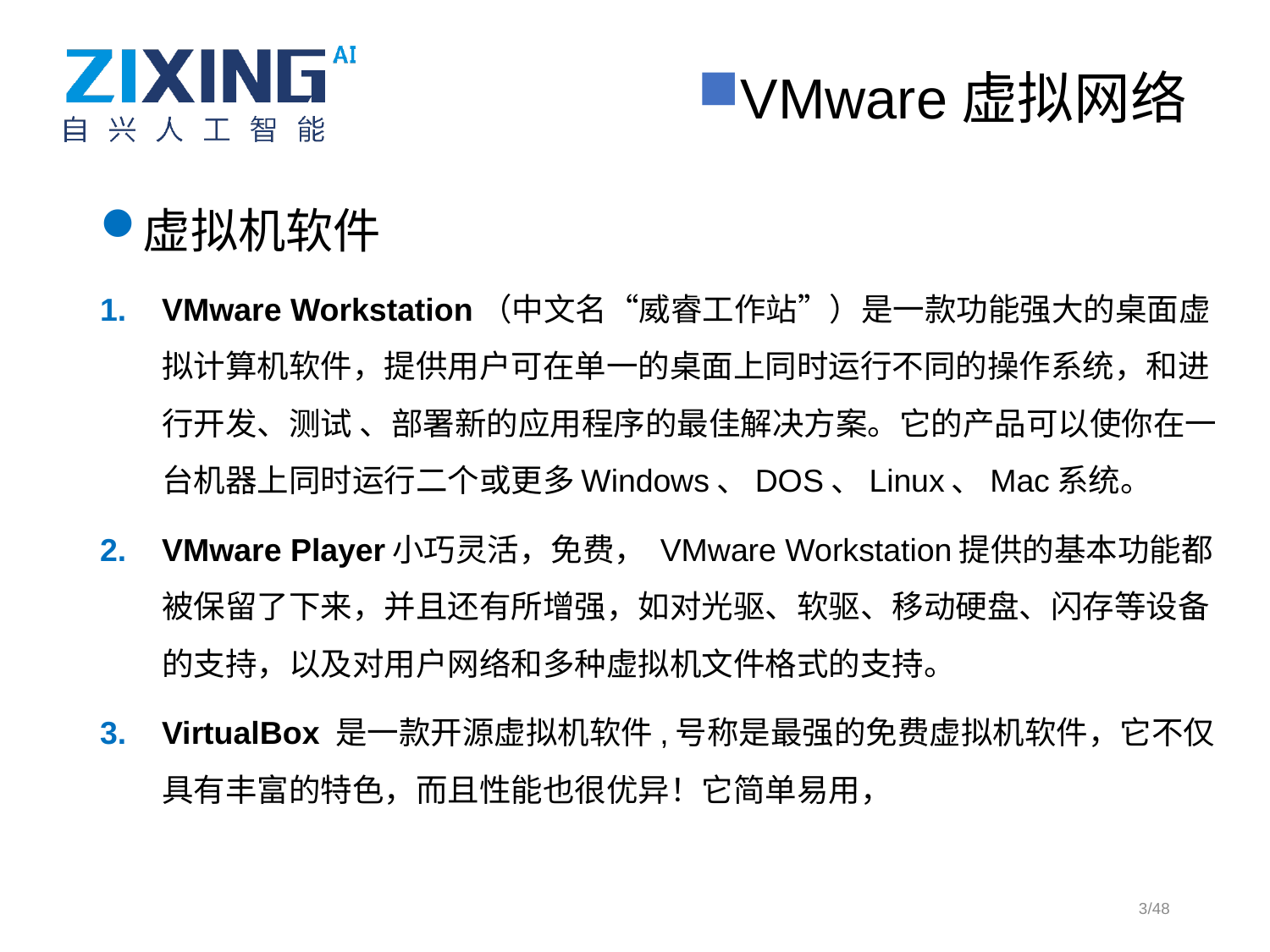

VMware虚拟网络
虚拟机软件
VMware Workstation（中文名“威睿工作站”）是一款功能强大的桌面虚拟计算机软件，提供用户可在单一的桌面上同时运行不同的操作系统，和进行开发、测试 、部署新的应用程序的最佳解决方案。它的产品可以使你在一台机器上同时运行二个或更多Windows、DOS、Linux、Mac系统。
VMware Player小巧灵活，免费， VMware Workstation提供的基本功能都被保留了下来，并且还有所增强，如对光驱、软驱、移动硬盘、闪存等设备的支持，以及对用户网络和多种虚拟机文件格式的支持。
VirtualBox 是一款开源虚拟机软件,号称是最强的免费虚拟机软件，它不仅具有丰富的特色，而且性能也很优异！它简单易用，
3/48